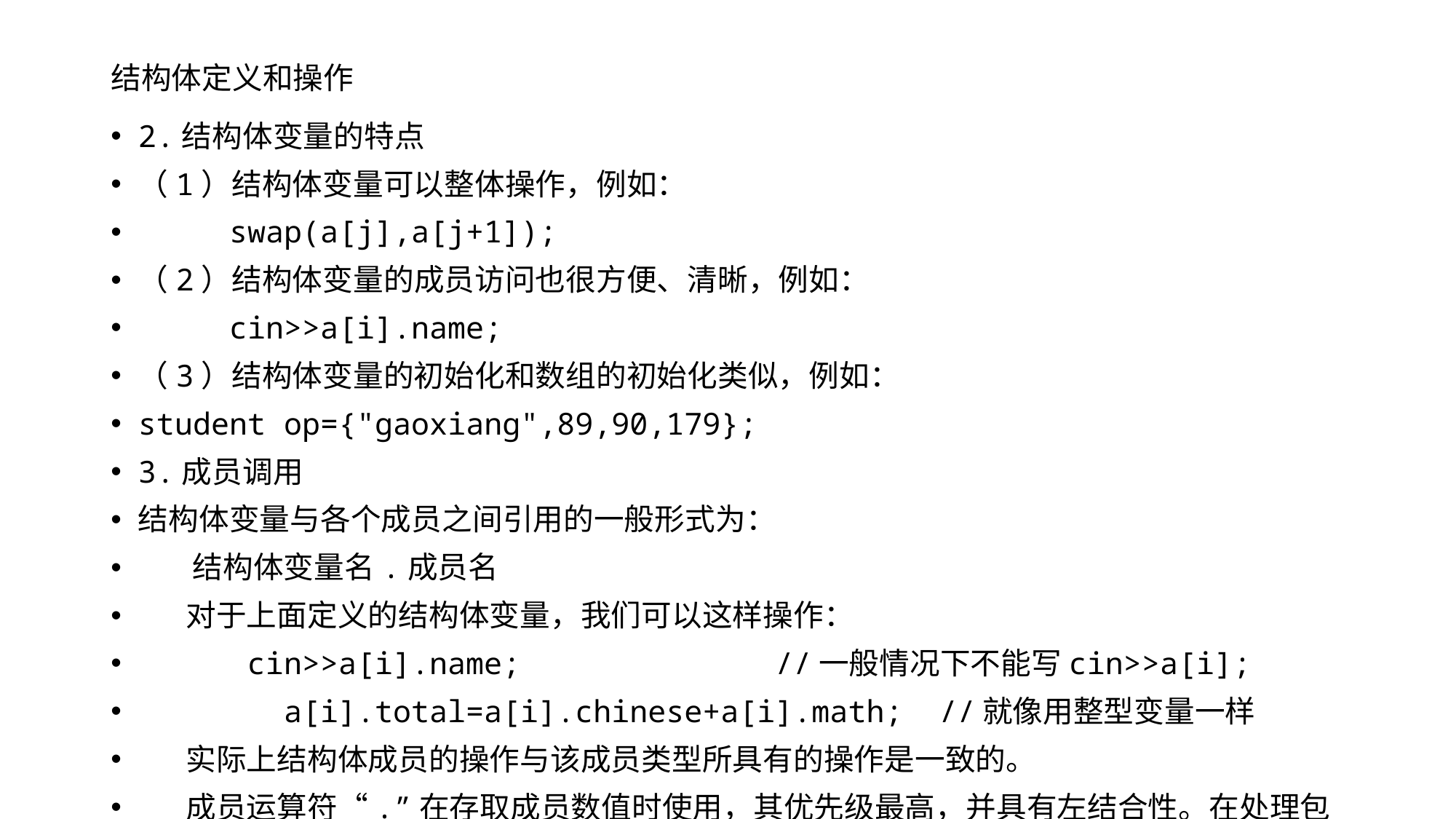

# 结构体定义和操作
2.结构体变量的特点
（1）结构体变量可以整体操作，例如：
     swap(a[j],a[j+1]);
（2）结构体变量的成员访问也很方便、清晰，例如：
     cin>>a[i].name;
（3）结构体变量的初始化和数组的初始化类似，例如：
student op={"gaoxiang",89,90,179};
3.成员调用
结构体变量与各个成员之间引用的一般形式为：
       结构体变量名.成员名
      对于上面定义的结构体变量，我们可以这样操作：
      cin>>a[i].name;              //一般情况下不能写cin>>a[i];
	  a[i].total=a[i].chinese+a[i].math;  //就像用整型变量一样
      实际上结构体成员的操作与该成员类型所具有的操作是一致的。
      成员运算符“.”在存取成员数值时使用，其优先级最高，并具有左结合性。在处理包含结构体的结构体时，可记作：
strua.strub.membb
这说明结构体变量strua有结构体成员strub；结构体变量strub有成员membb。
4.成员函数调用
结构体成员函数调用的一般形式为：
结构体变量名.成员函数
结构体成员函数默认将结构体变量作为引用参数。